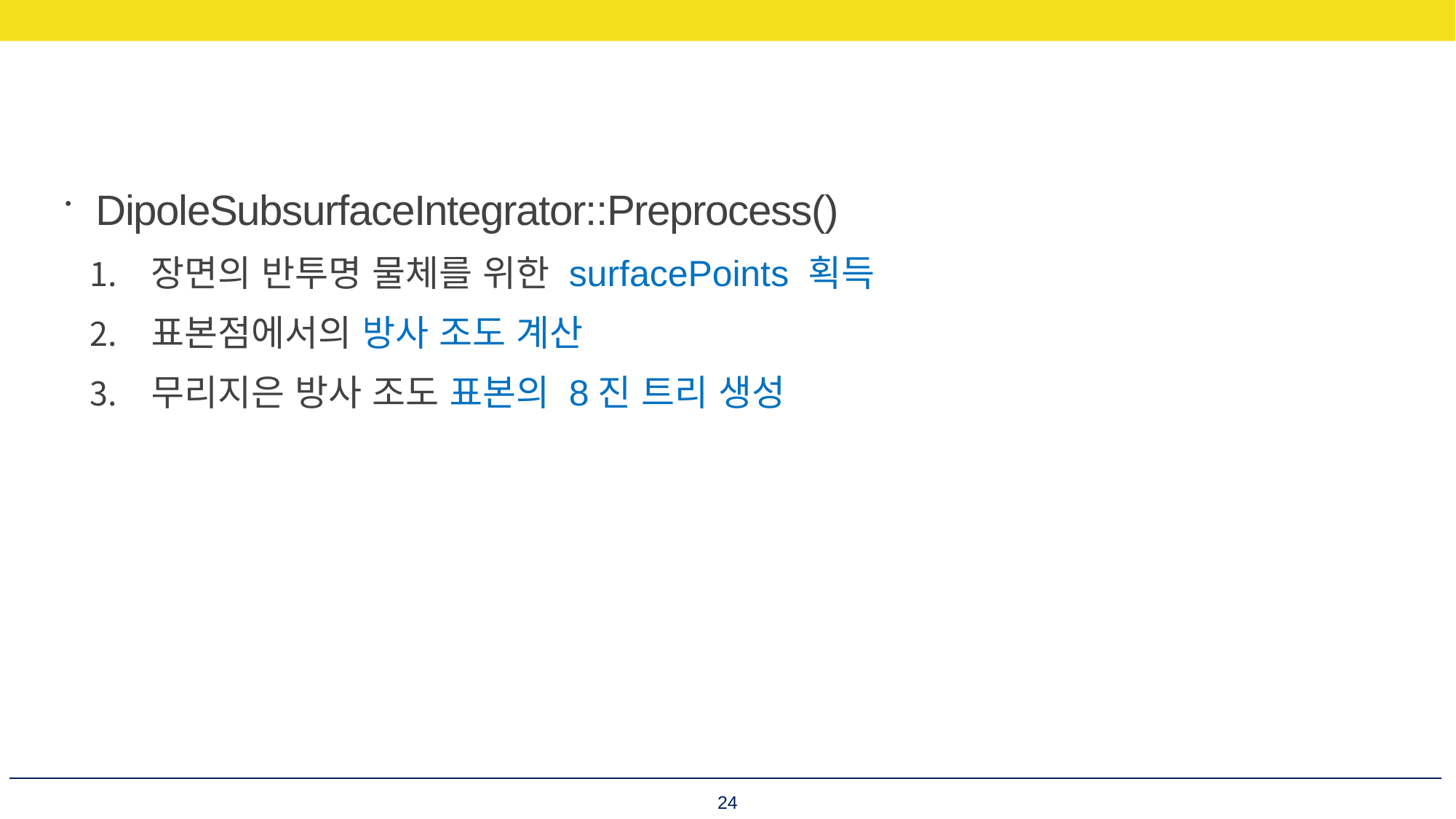

DipoleSubsurfaceIntegrator::Preprocess()
장면의 반투명 물체를 위한 surfacePoints 획득
표본점에서의 방사 조도 계산
무리지은 방사 조도 표본의 8진 트리 생성
24